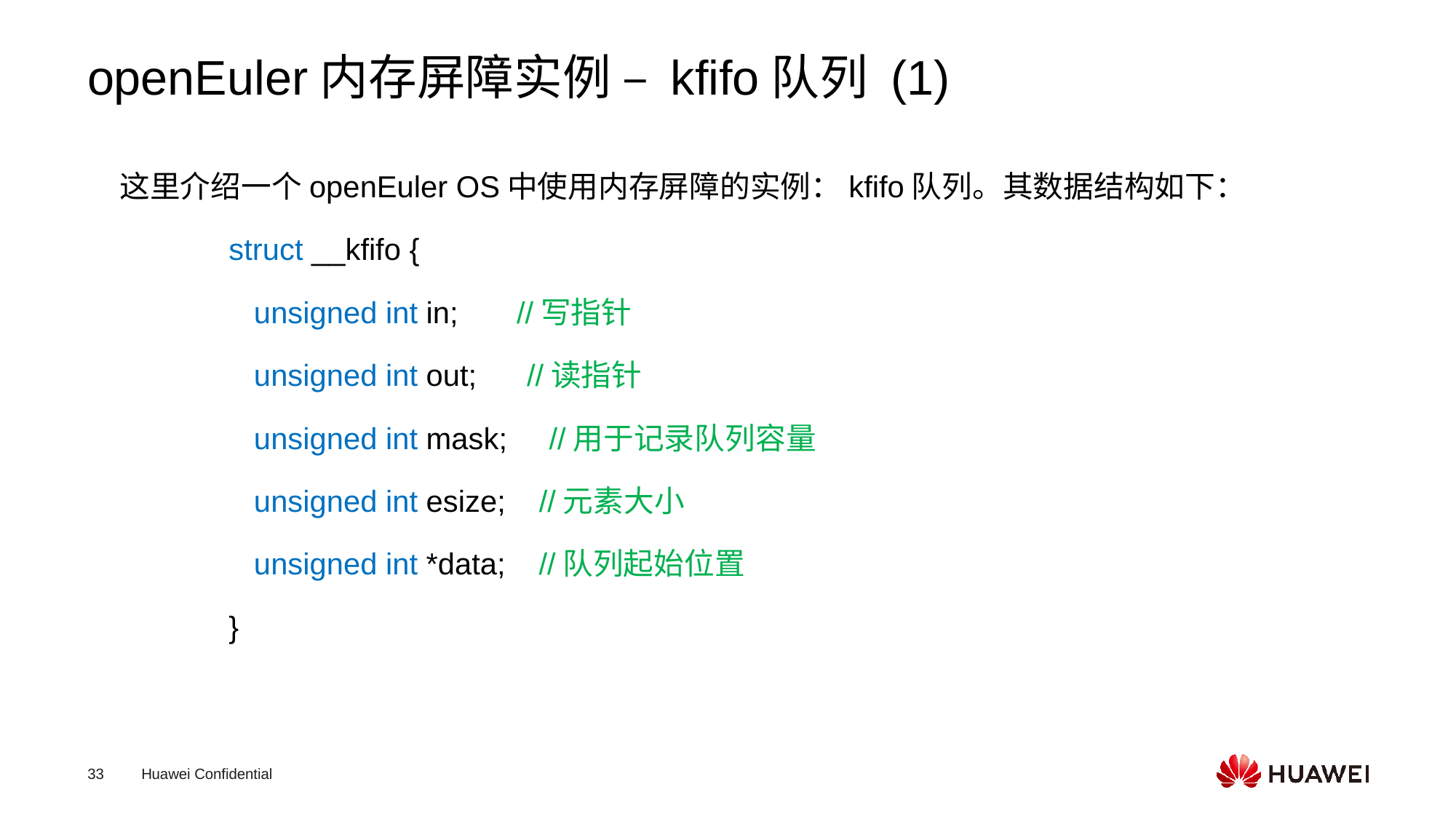

# openEuler内存屏障实例 – kfifo队列 (1)
这里介绍一个openEuler OS中使用内存屏障的实例：kfifo队列。其数据结构如下：
	struct __kfifo {
	   unsigned int in;       //写指针
	   unsigned int out;      //读指针
	   unsigned int mask;     //用于记录队列容量
	   unsigned int esize;    //元素大小
	   unsigned int *data;    //队列起始位置
	}